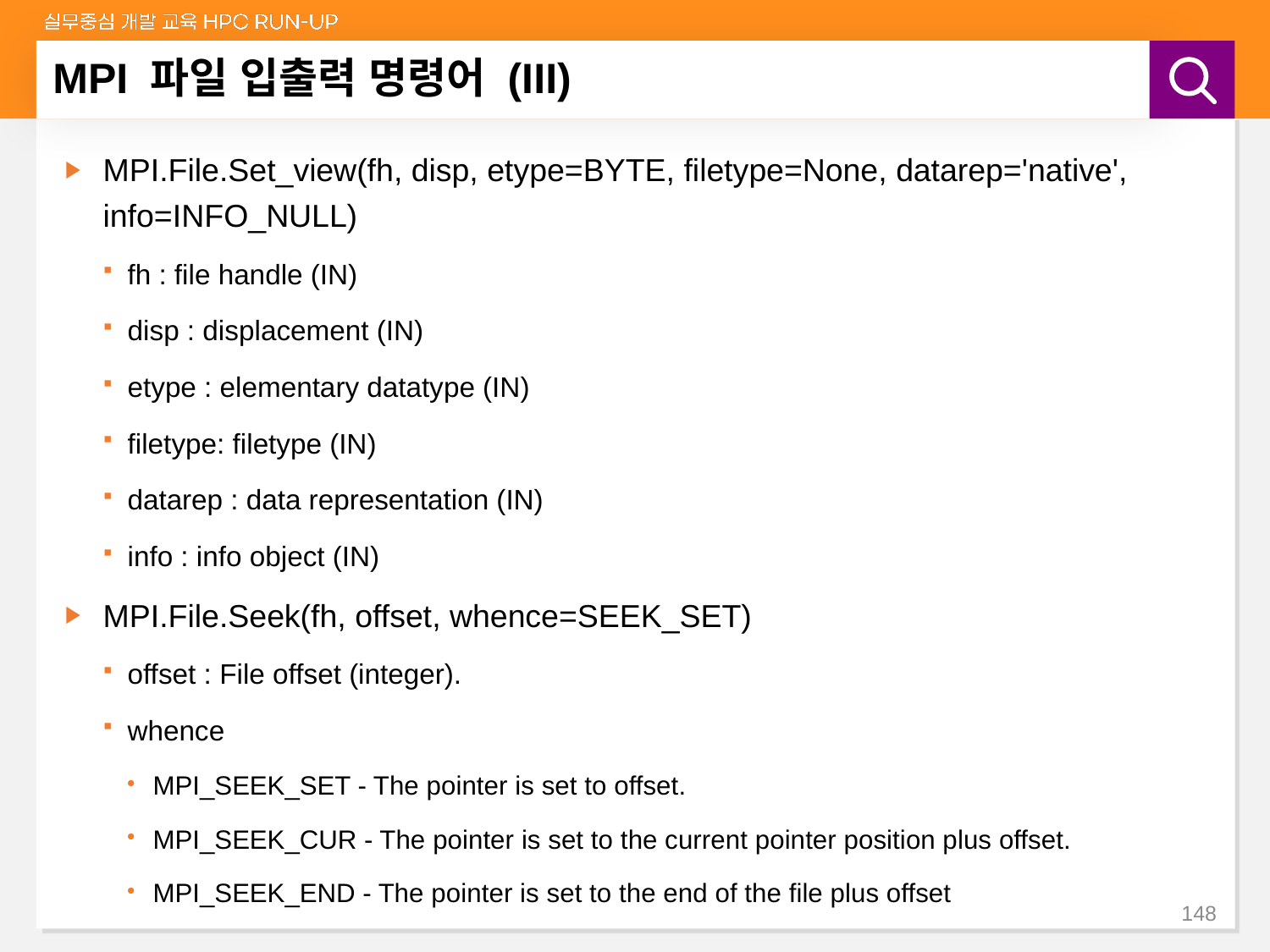

# MPI 파일 입출력 명령어 (III)
MPI.File.Set_view(fh, disp, etype=BYTE, filetype=None, datarep='native', info=INFO_NULL)
fh : file handle (IN)
disp : displacement (IN)
etype : elementary datatype (IN)
filetype: filetype (IN)
datarep : data representation (IN)
info : info object (IN)
MPI.File.Seek(fh, offset, whence=SEEK_SET)
offset : File offset (integer).
whence
MPI_SEEK_SET - The pointer is set to offset.
MPI_SEEK_CUR - The pointer is set to the current pointer position plus offset.
MPI_SEEK_END - The pointer is set to the end of the file plus offset

148